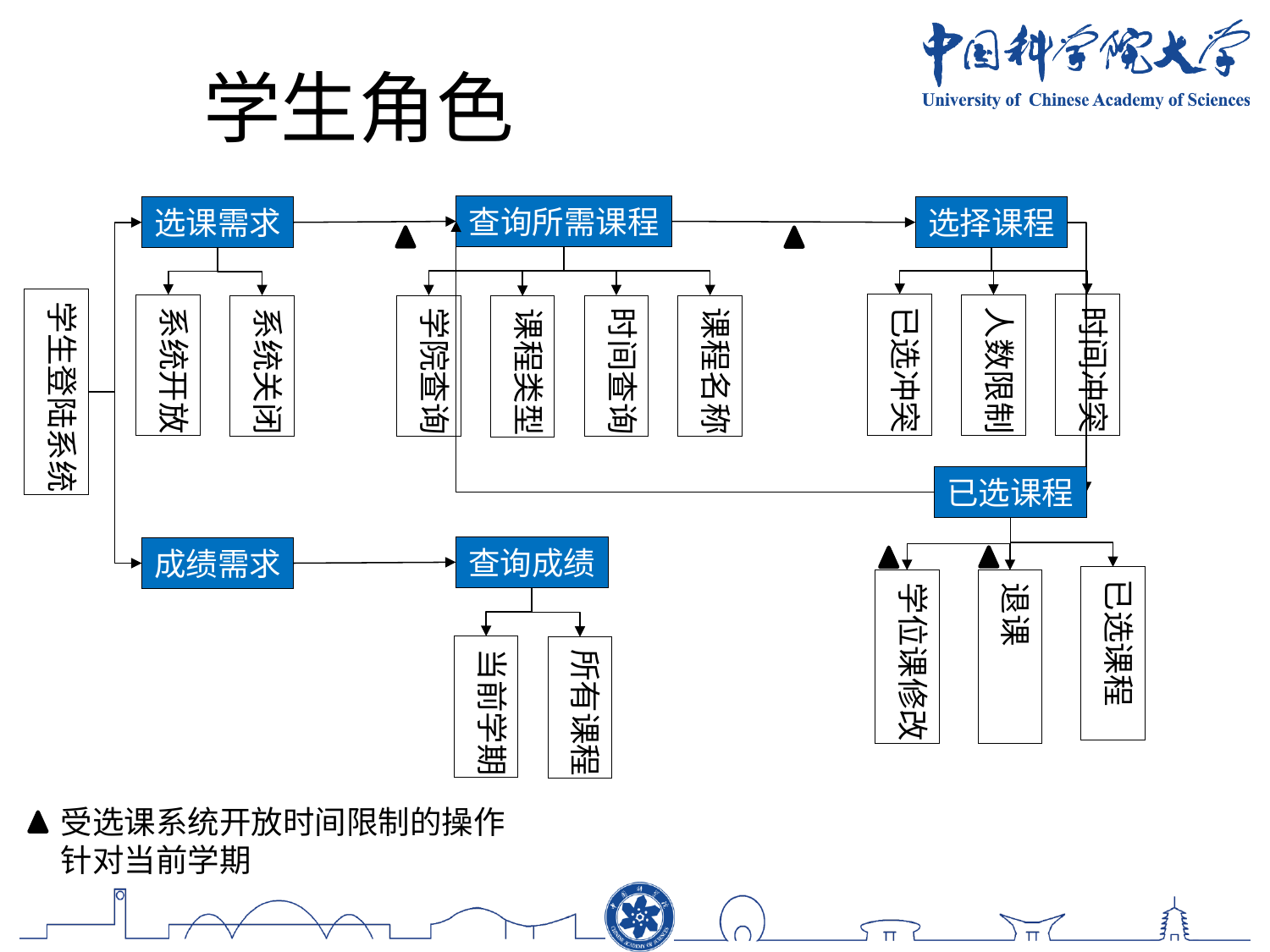

学生角色
查询所需课程
学院查询
时间查询
课程名称
课程类型
选课需求
系统开放
系统关闭
选择课程
已选冲突
时间冲突
人数限制

学生登陆系统
已选课程

已选课程
学位课修改
退课
查询成绩
成绩需求
当前学期
所有课程
受选课系统开放时间限制的操作
针对当前学期